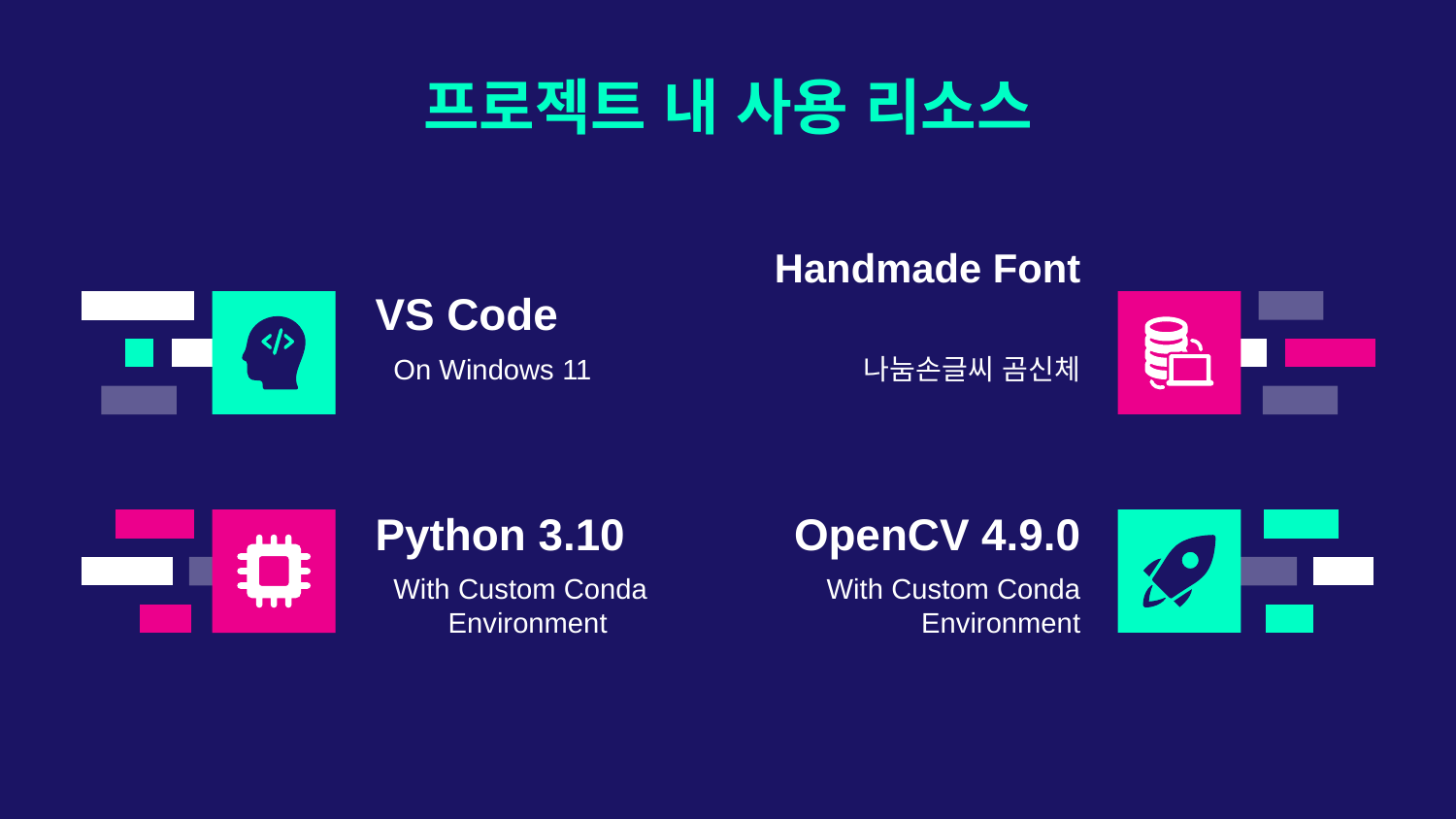

프로젝트 내 사용 리소스
# VS Code
Handmade Font

On Windows 11
나눔손글씨 곰신체

Python 3.10
OpenCV 4.9.0

With Custom Conda Environment
With Custom Conda Environment